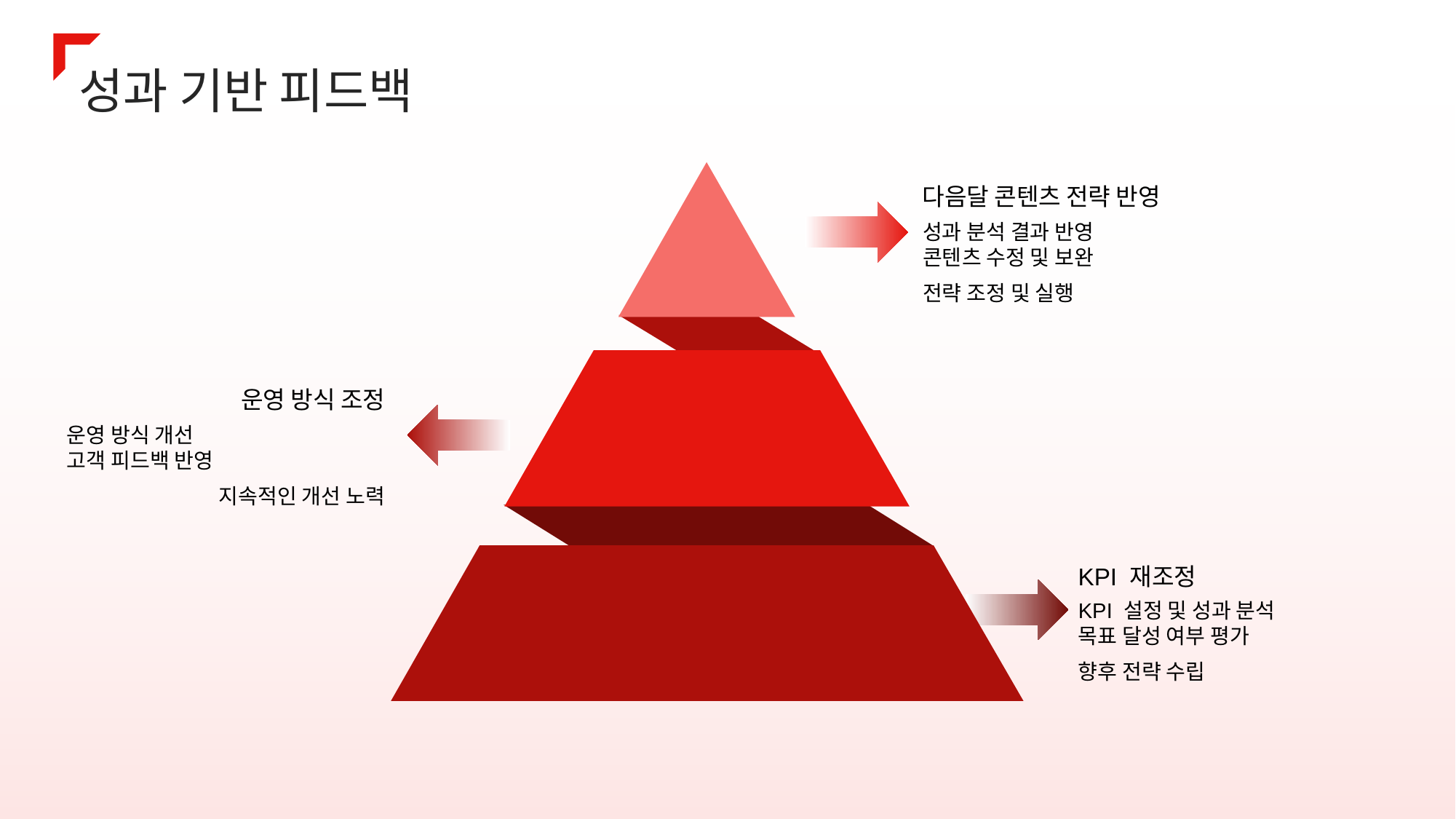

성과 기반 피드백

다음달 콘텐츠 전략 반영

성과 분석 결과 반영
콘텐츠 수정 및 보완
전략 조정 및 실행

운영 방식 조정

운영 방식 개선
고객 피드백 반영
지속적인 개선 노력

KPI 재조정

KPI 설정 및 성과 분석
목표 달성 여부 평가
향후 전략 수립